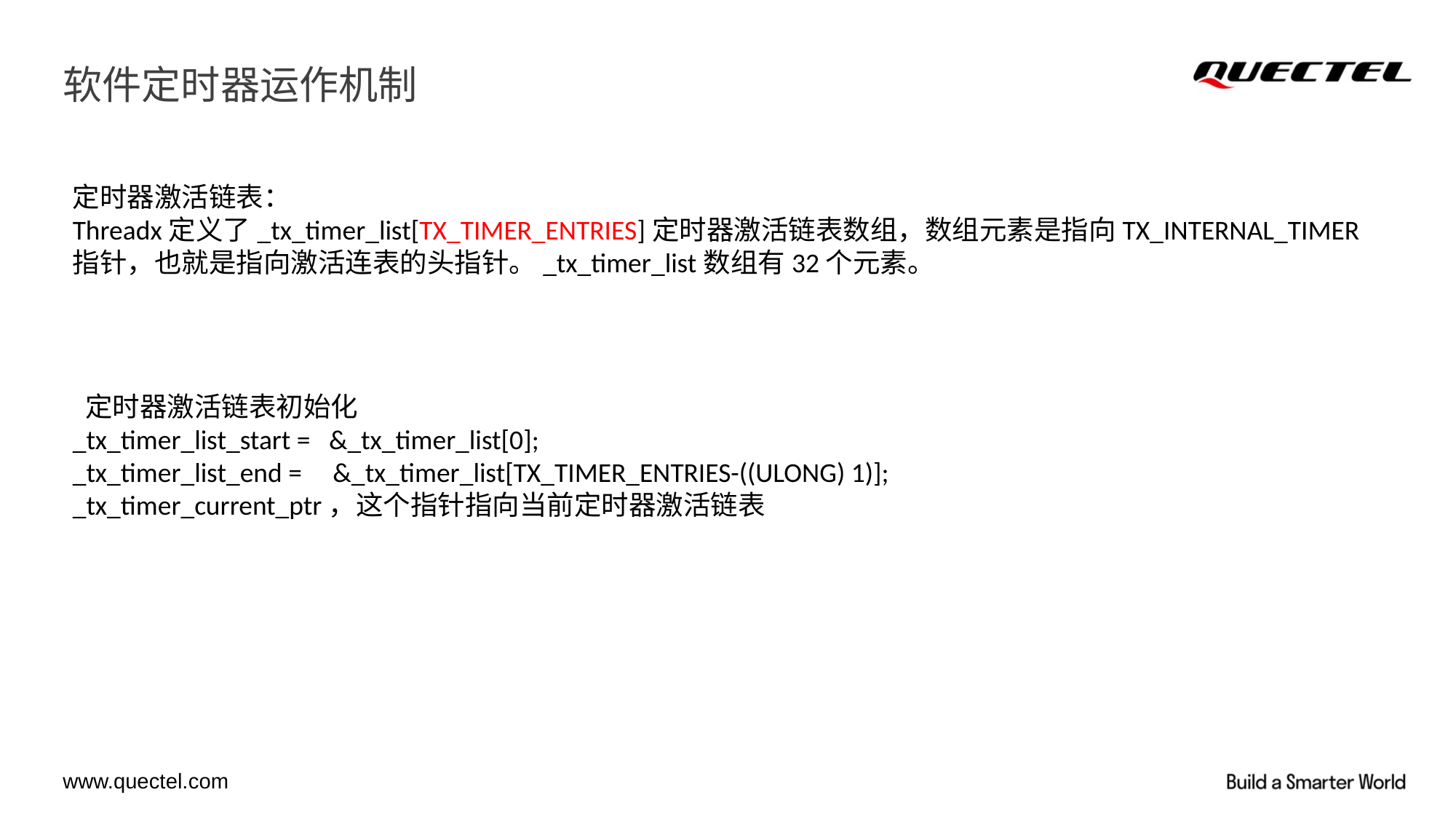

# 软件定时器运作机制
定时器激活链表：
Threadx定义了_tx_timer_list[TX_TIMER_ENTRIES]定时器激活链表数组，数组元素是指向TX_INTERNAL_TIMER指针，也就是指向激活连表的头指针。_tx_timer_list数组有32个元素。
 定时器激活链表初始化
_tx_timer_list_start =   &_tx_timer_list[0];
_tx_timer_list_end =     &_tx_timer_list[TX_TIMER_ENTRIES-((ULONG) 1)];
_tx_timer_current_ptr，这个指针指向当前定时器激活链表